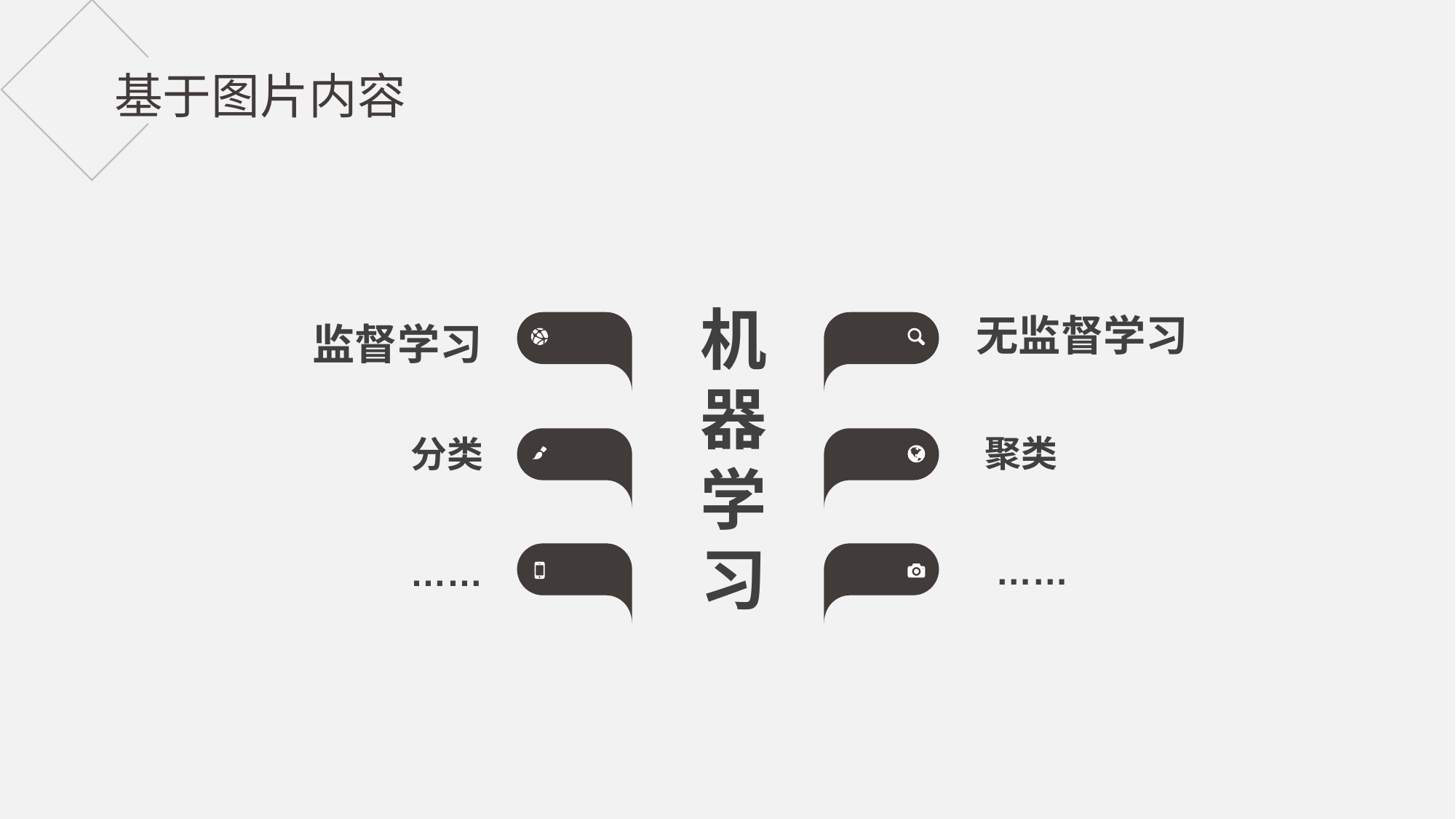

基于图片内容
机
器
学
习
无监督学习
聚类
……
监督学习
分类
……